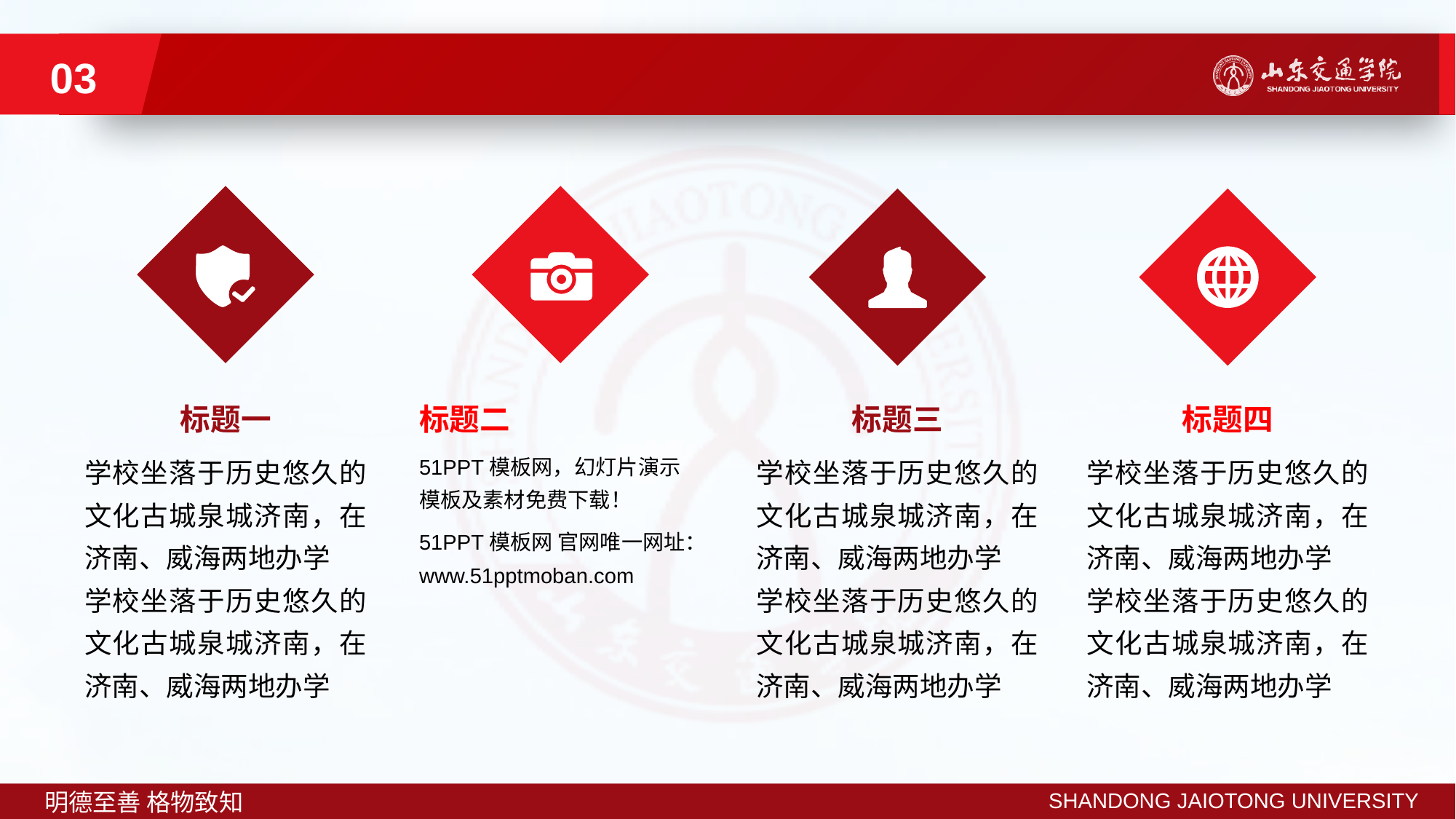

03

标题四
学校坐落于历史悠久的文化古城泉城济南，在济南、威海两地办学
学校坐落于历史悠久的文化古城泉城济南，在济南、威海两地办学
标题二
51PPT模板网，幻灯片演示模板及素材免费下载！
51PPT模板网 官网唯一网址：www.51pptmoban.com
标题三
学校坐落于历史悠久的文化古城泉城济南，在济南、威海两地办学
学校坐落于历史悠久的文化古城泉城济南，在济南、威海两地办学
标题一
学校坐落于历史悠久的文化古城泉城济南，在济南、威海两地办学
学校坐落于历史悠久的文化古城泉城济南，在济南、威海两地办学